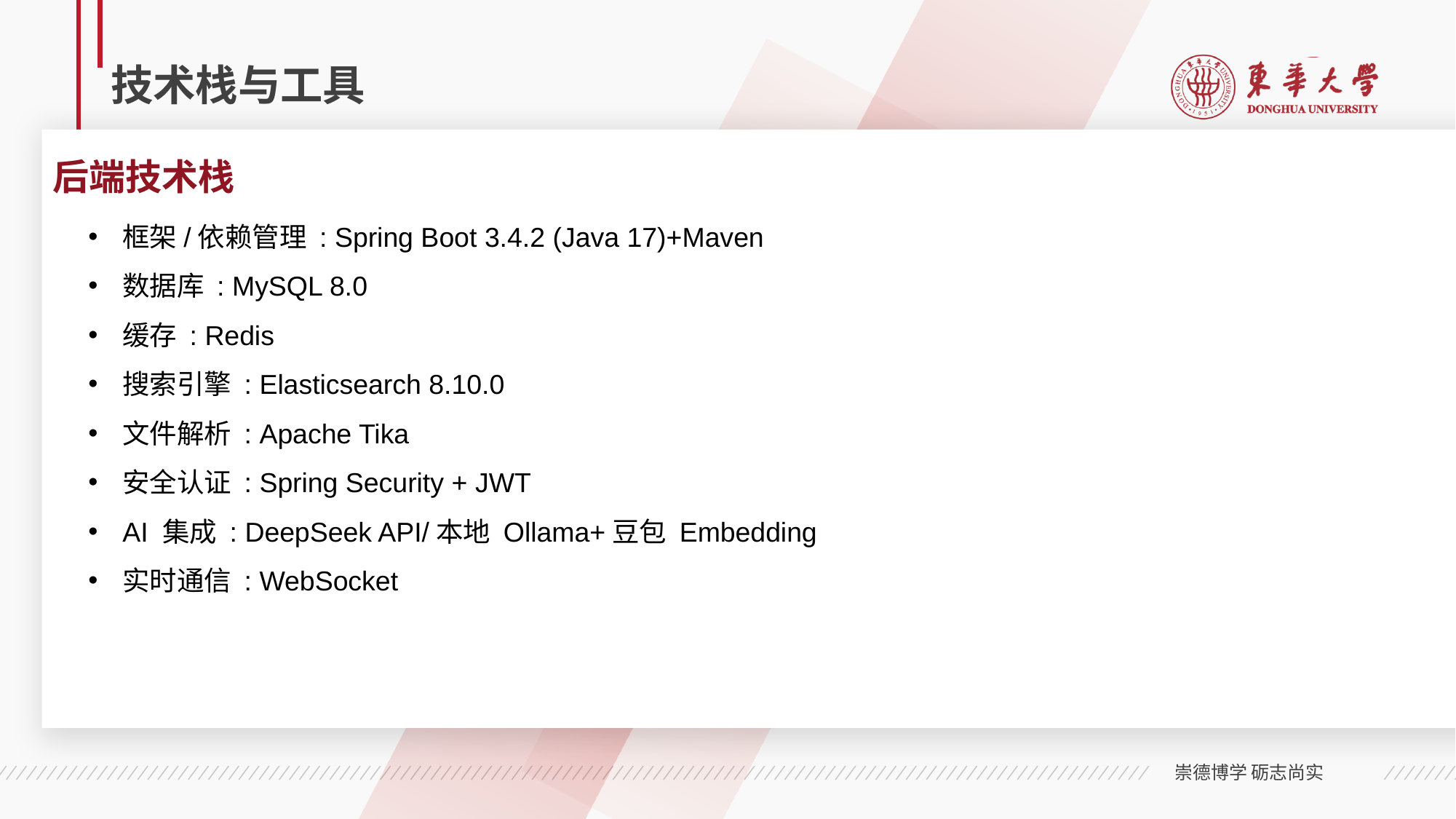

# 技术栈与工具
框架 : Vue 3 + TypeScript
构建工具 : Vite
UI 组件 : Naive UI
状态管理 : Pinia
路由 : Vue Router
样式 : UnoCSS + SCSS
图标 : Iconify
包管理 : pnpm
后端技术栈
框架/依赖管理 : Spring Boot 3.4.2 (Java 17)+Maven
数据库 : MySQL 8.0
缓存 : Redis
搜索引擎 : Elasticsearch 8.10.0
文件解析 : Apache Tika
安全认证 : Spring Security + JWT
AI 集成 : DeepSeek API/本地 Ollama+豆包 Embedding
实时通信 : WebSocket